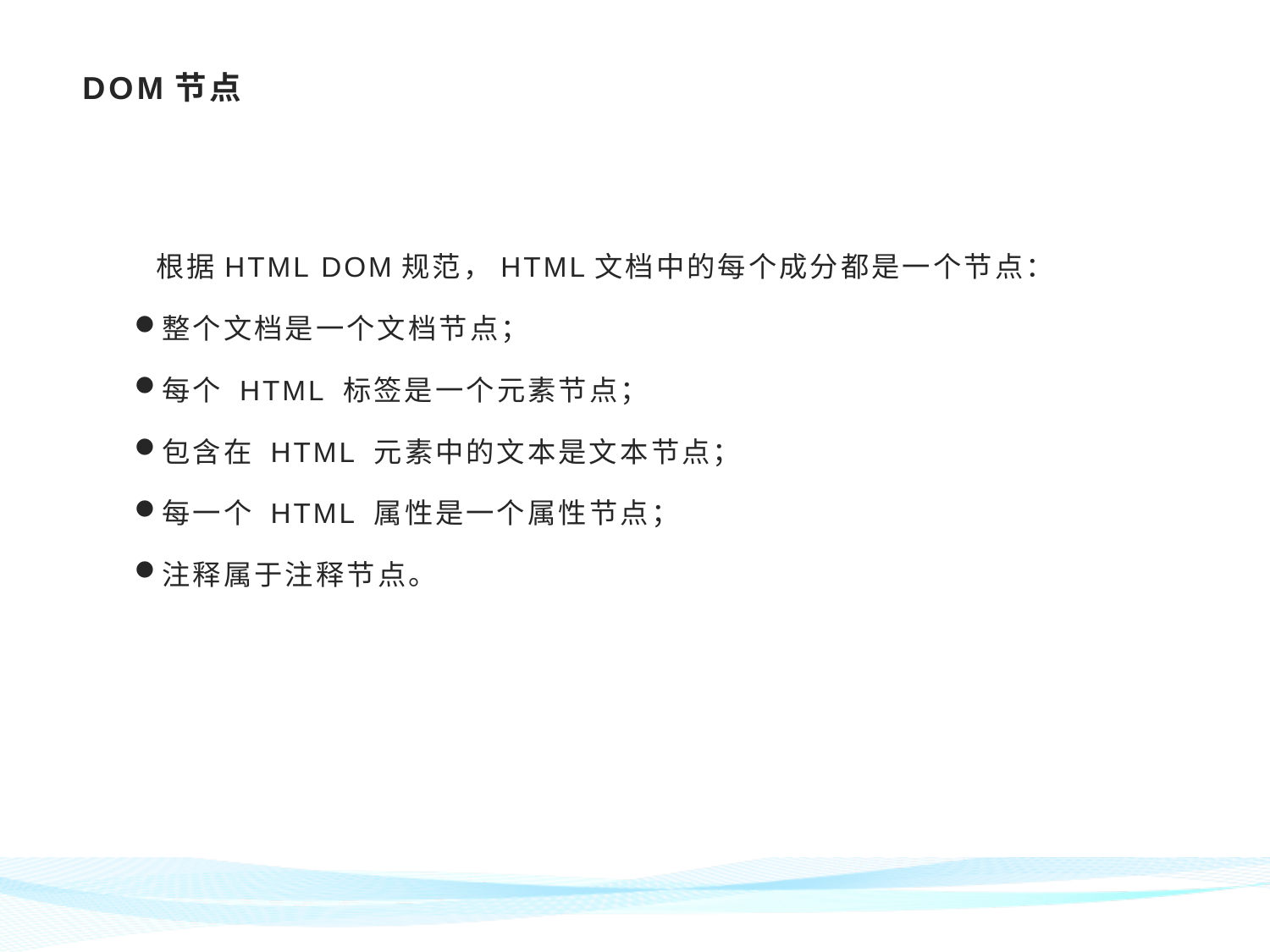

# DOM节点
       根据HTML DOM规范，HTML文档中的每个成分都是一个节点：
整个文档是一个文档节点；
每个 HTML 标签是一个元素节点；
包含在 HTML 元素中的文本是文本节点；
每一个 HTML 属性是一个属性节点；
注释属于注释节点。